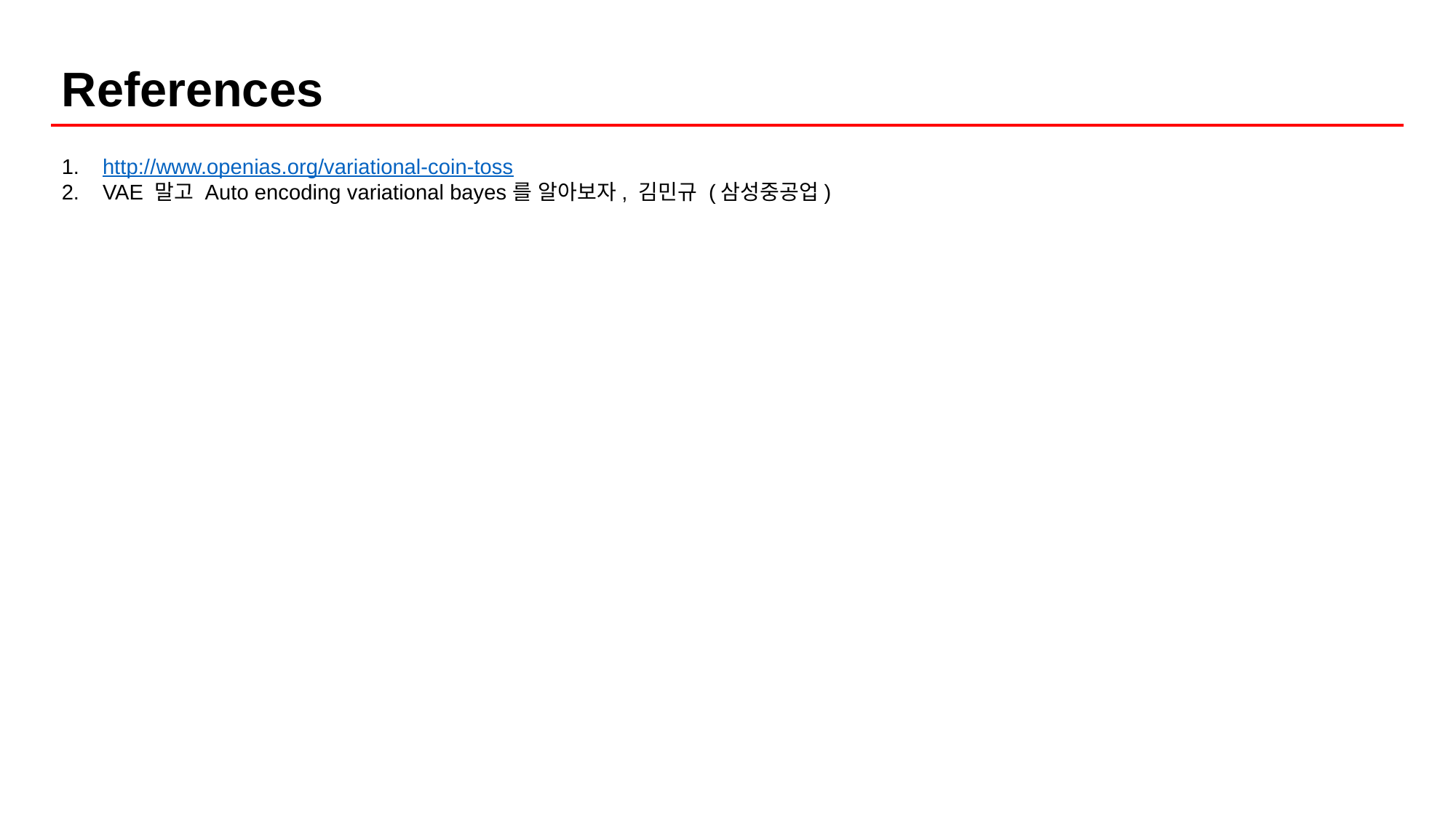

ML density estimation : 데이터를 바탕으로 하는 밀도 추정으로
References
Explicit density : P_model(x) 를 확실히 정의할 수 있고 계산할 수 있든지(tractable) 또는 approximate처럼 근사하는 VAE 으로 나눌 수 있다.

Implicit density : P_model(x) 를 정의하지 않고 확률분포를 알기위해 샘플을 뽑는 방법

목적 자체가 다름!!!
VAE같은 경우는 목적이 “모델을 통해서 데이터의 분포를 학습“

GAN같은 경우는 목적이 “데이터의 분포를 학습하는게 아닌 샘플을 생성하는게 목적＂
http://www.openias.org/variational-coin-toss
VAE 말고 Auto encoding variational bayes를 알아보자, 김민규 (삼성중공업)